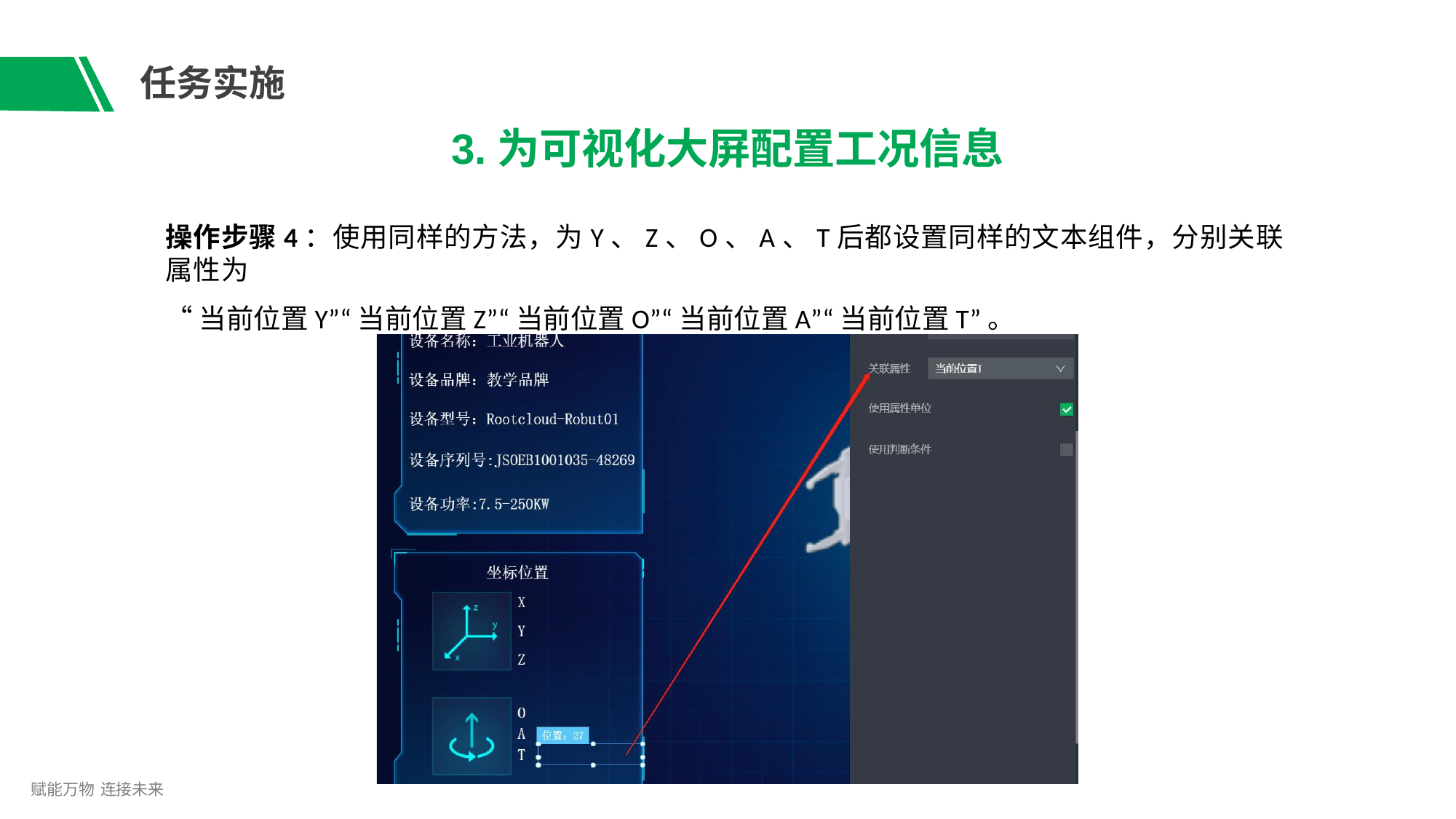

# 任务实施
3.为可视化大屏配置工况信息
操作步骤4：使用同样的方法，为Y、Z、O、A、T后都设置同样的文本组件，分别关联属性为
“当前位置Y”“当前位置Z”“当前位置O”“当前位置A”“当前位置T”。

赋能万物 连接未来